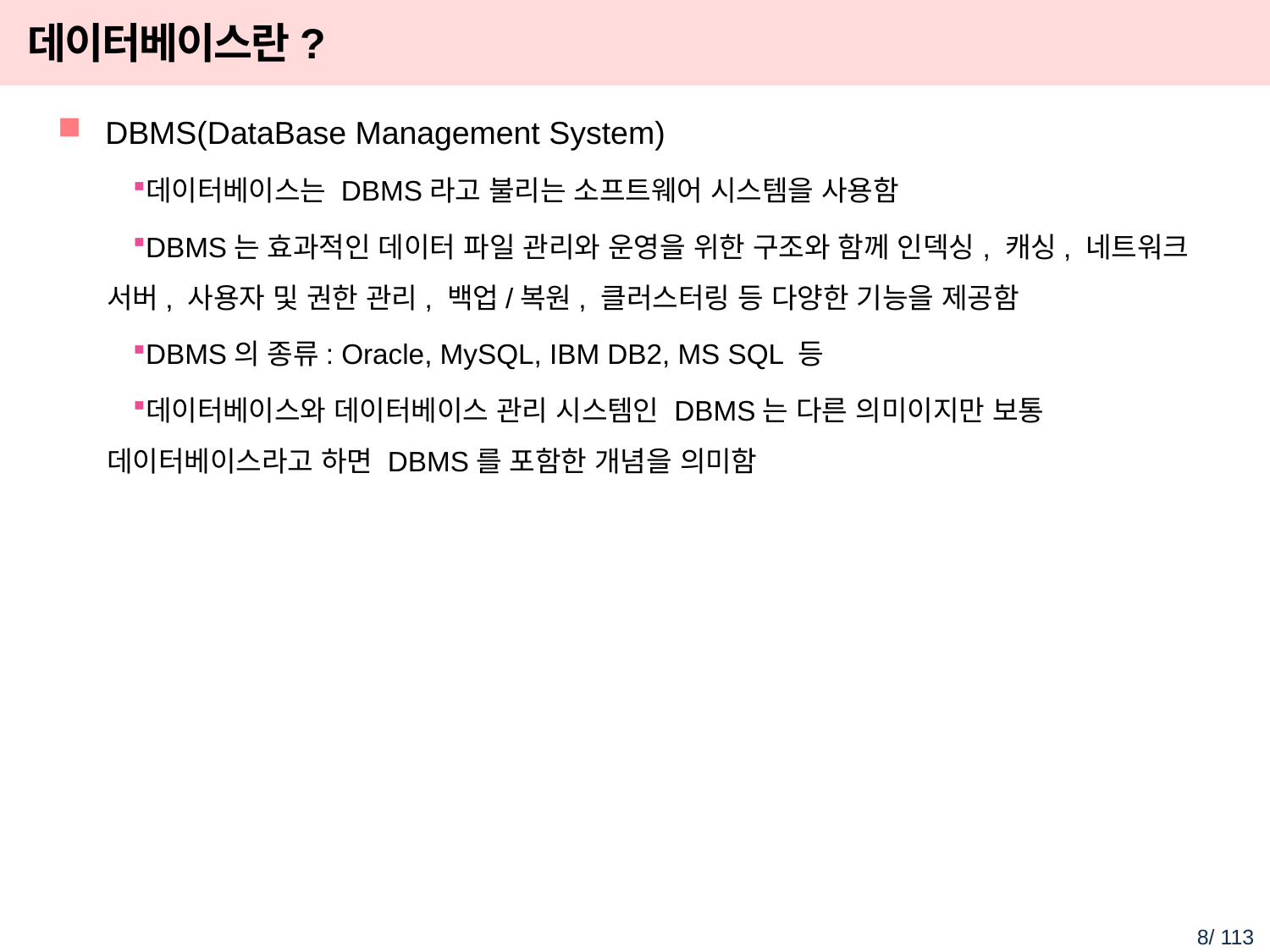

# 데이터베이스란?
DBMS(DataBase Management System)
데이터베이스는 DBMS라고 불리는 소프트웨어 시스템을 사용함
DBMS는 효과적인 데이터 파일 관리와 운영을 위한 구조와 함께 인덱싱, 캐싱, 네트워크 서버, 사용자 및 권한 관리, 백업/복원, 클러스터링 등 다양한 기능을 제공함
DBMS의 종류: Oracle, MySQL, IBM DB2, MS SQL 등
데이터베이스와 데이터베이스 관리 시스템인 DBMS는 다른 의미이지만 보통 데이터베이스라고 하면 DBMS를 포함한 개념을 의미함